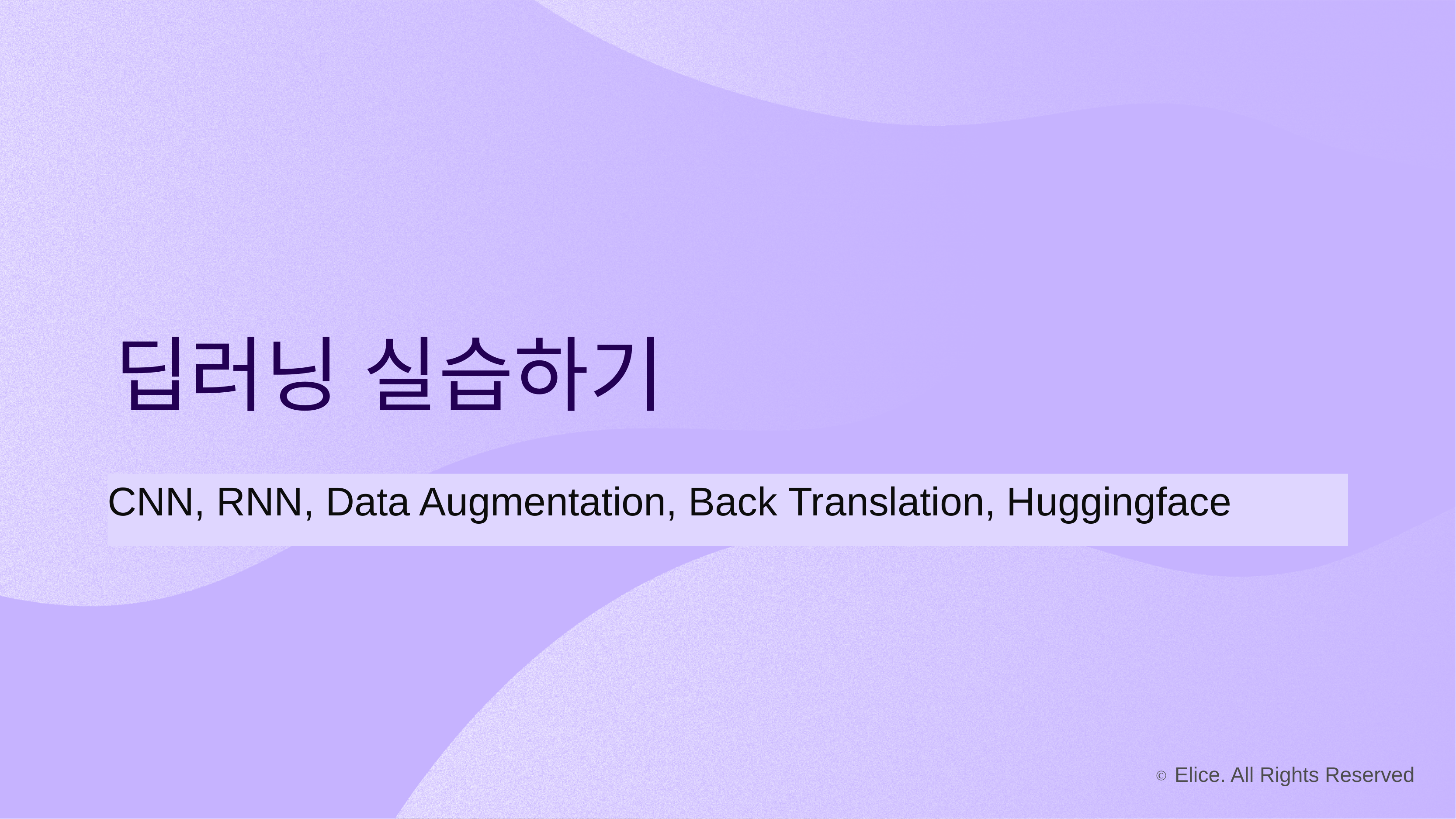

딥러닝 실습하기
CNN, RNN, Data Augmentation, Back Translation, Huggingface